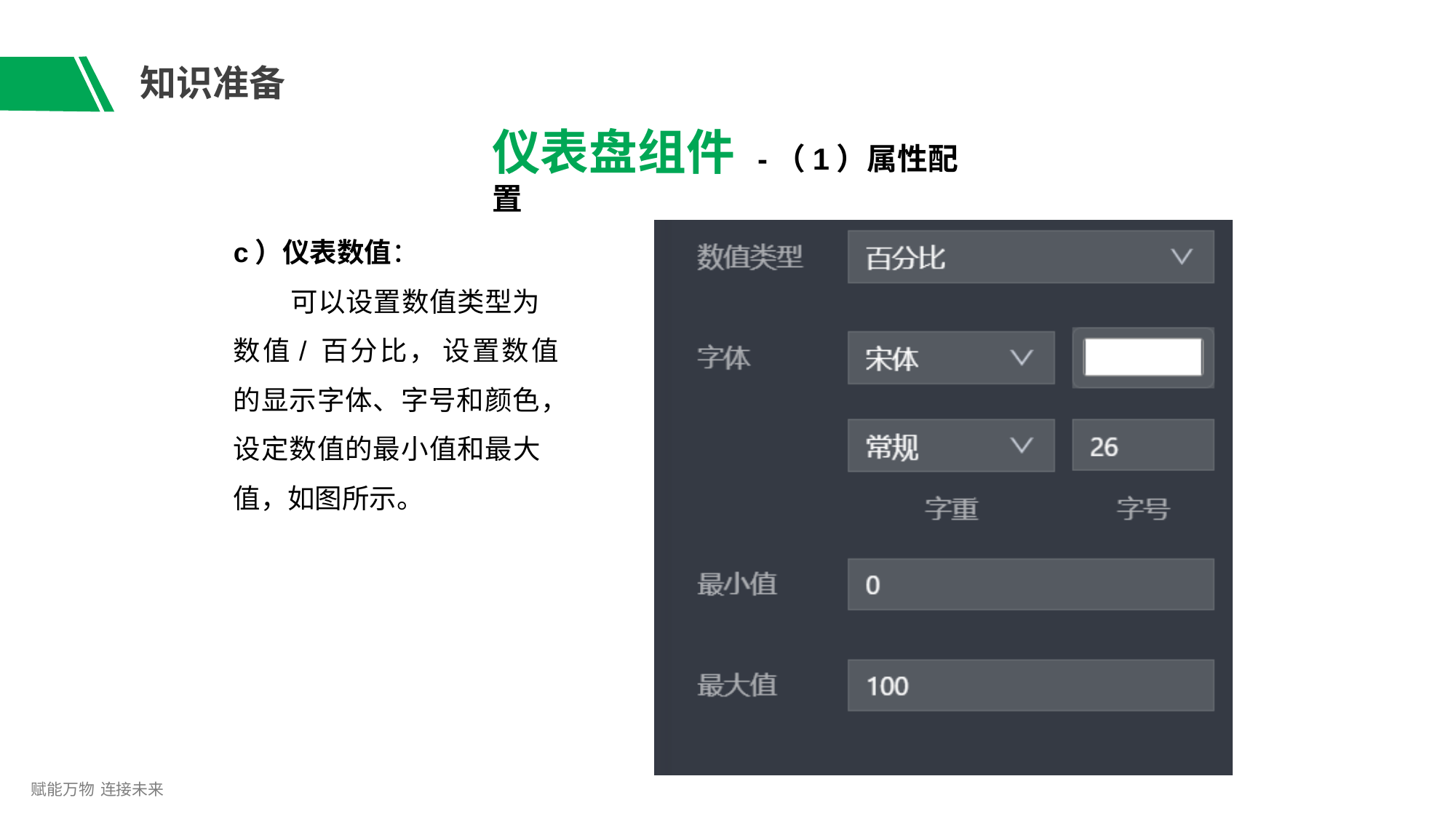

# 知识准备
仪表盘组件 -（1）属性配置

c）仪表数值：
可以设置数值类型为
数值/ 百分比， 设置数值
的显示字体、字号和颜色， 设定数值的最小值和最大 值，如图所示。
赋能万物 连接未来